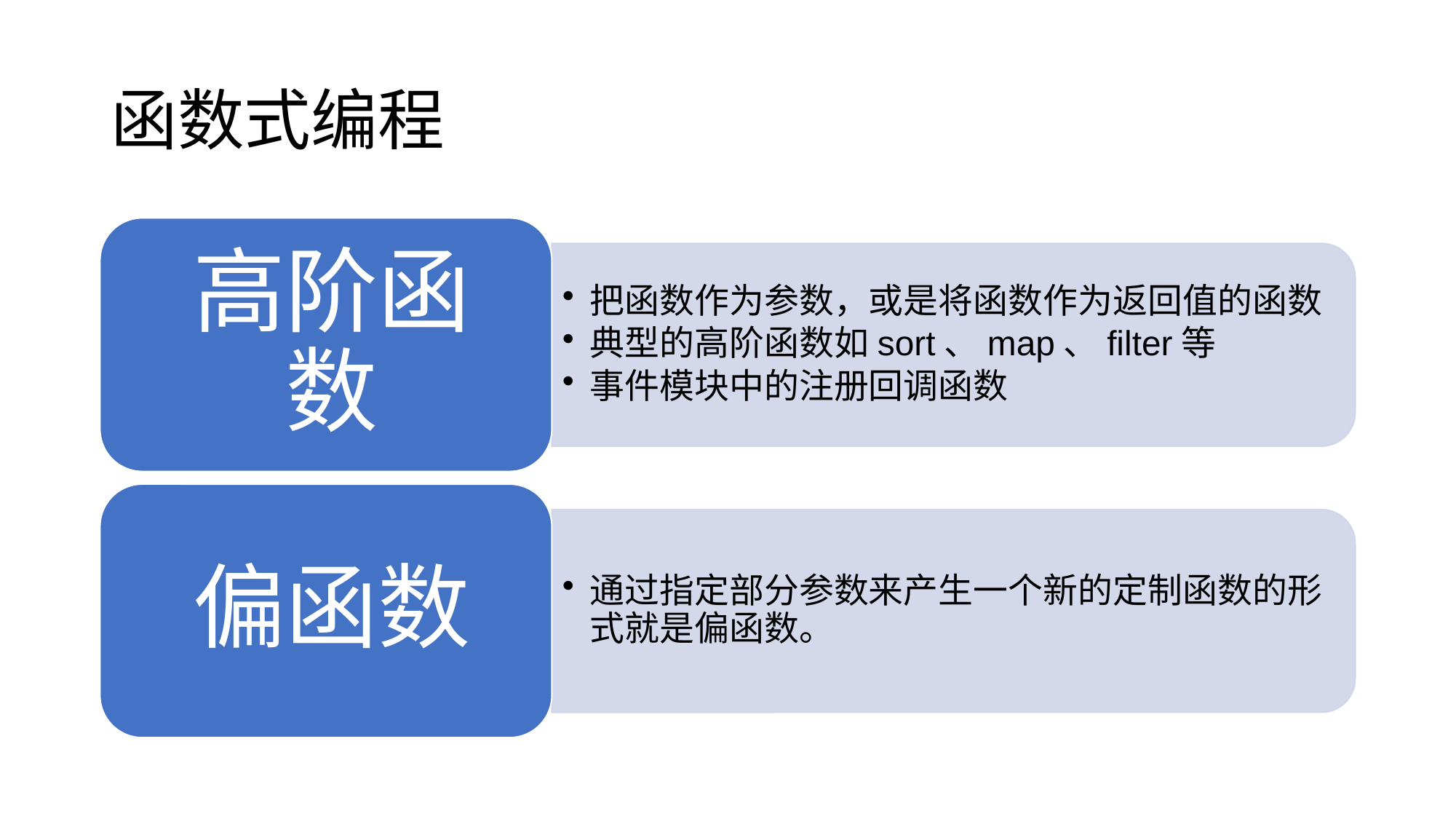

# 函数式编程
把函数作为参数，或是将函数作为返回值的函数
典型的高阶函数如sort、map、filter等
事件模块中的注册回调函数
高阶函数
通过指定部分参数来产生一个新的定制函数的形式就是偏函数。
偏函数